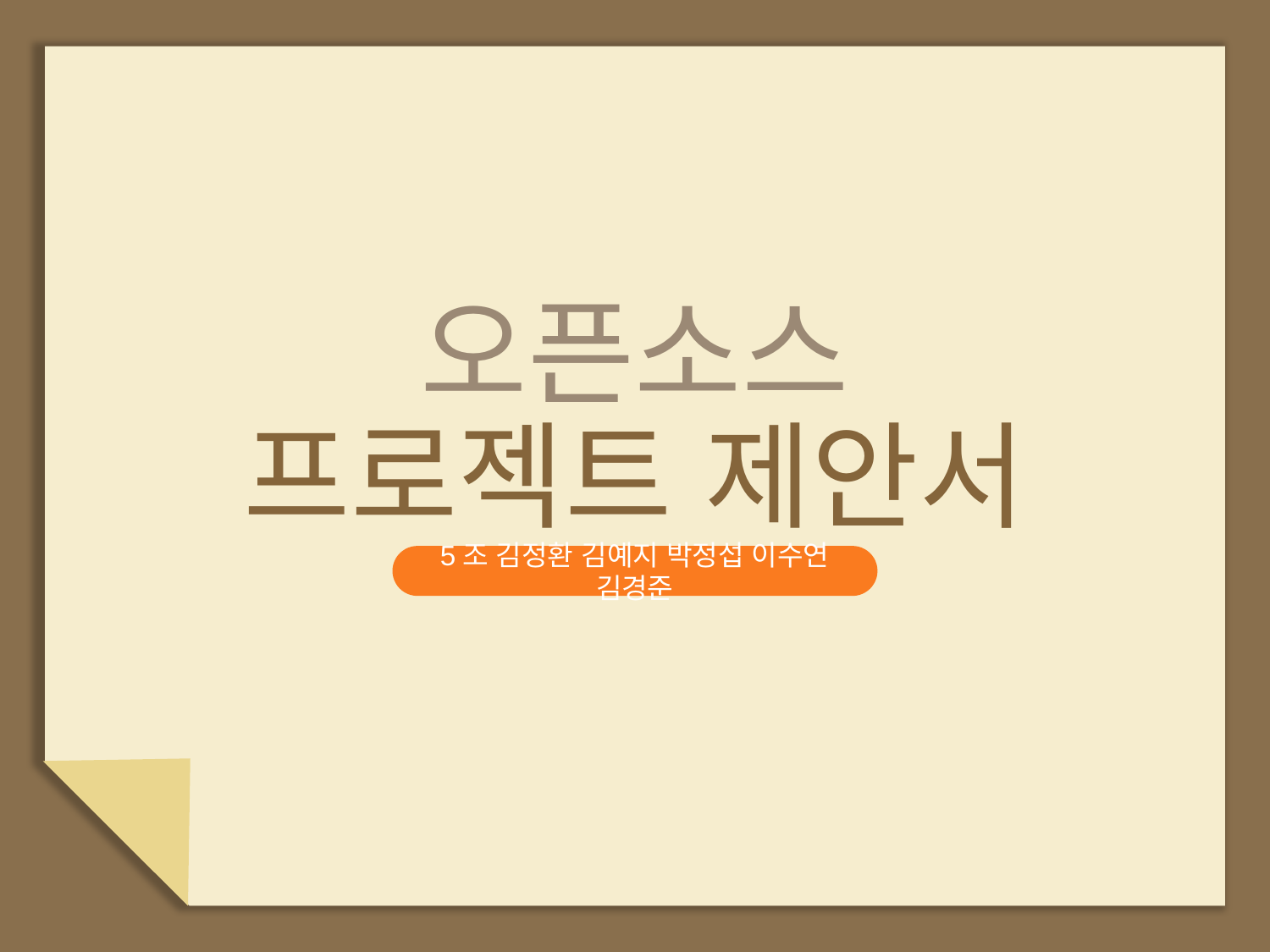

오픈소스
프로젝트 제안서
5조 김정환 김예지 박정섭 이수연 김경준